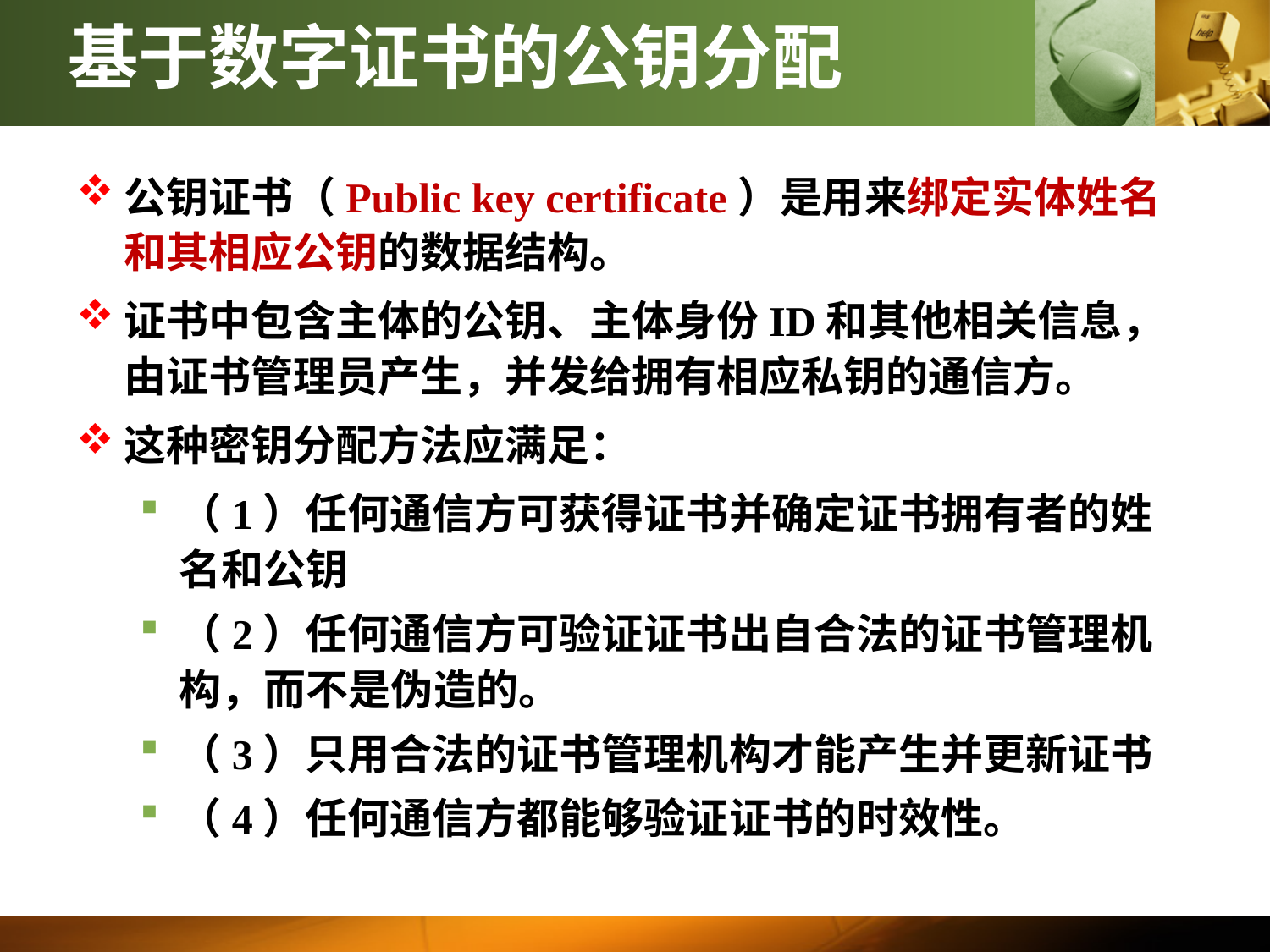

# 基于数字证书的公钥分配
公钥证书（Public key certificate）是用来绑定实体姓名和其相应公钥的数据结构。
证书中包含主体的公钥、主体身份ID和其他相关信息，由证书管理员产生，并发给拥有相应私钥的通信方。
这种密钥分配方法应满足：
（1）任何通信方可获得证书并确定证书拥有者的姓名和公钥
（2）任何通信方可验证证书出自合法的证书管理机构，而不是伪造的。
（3）只用合法的证书管理机构才能产生并更新证书
（4）任何通信方都能够验证证书的时效性。